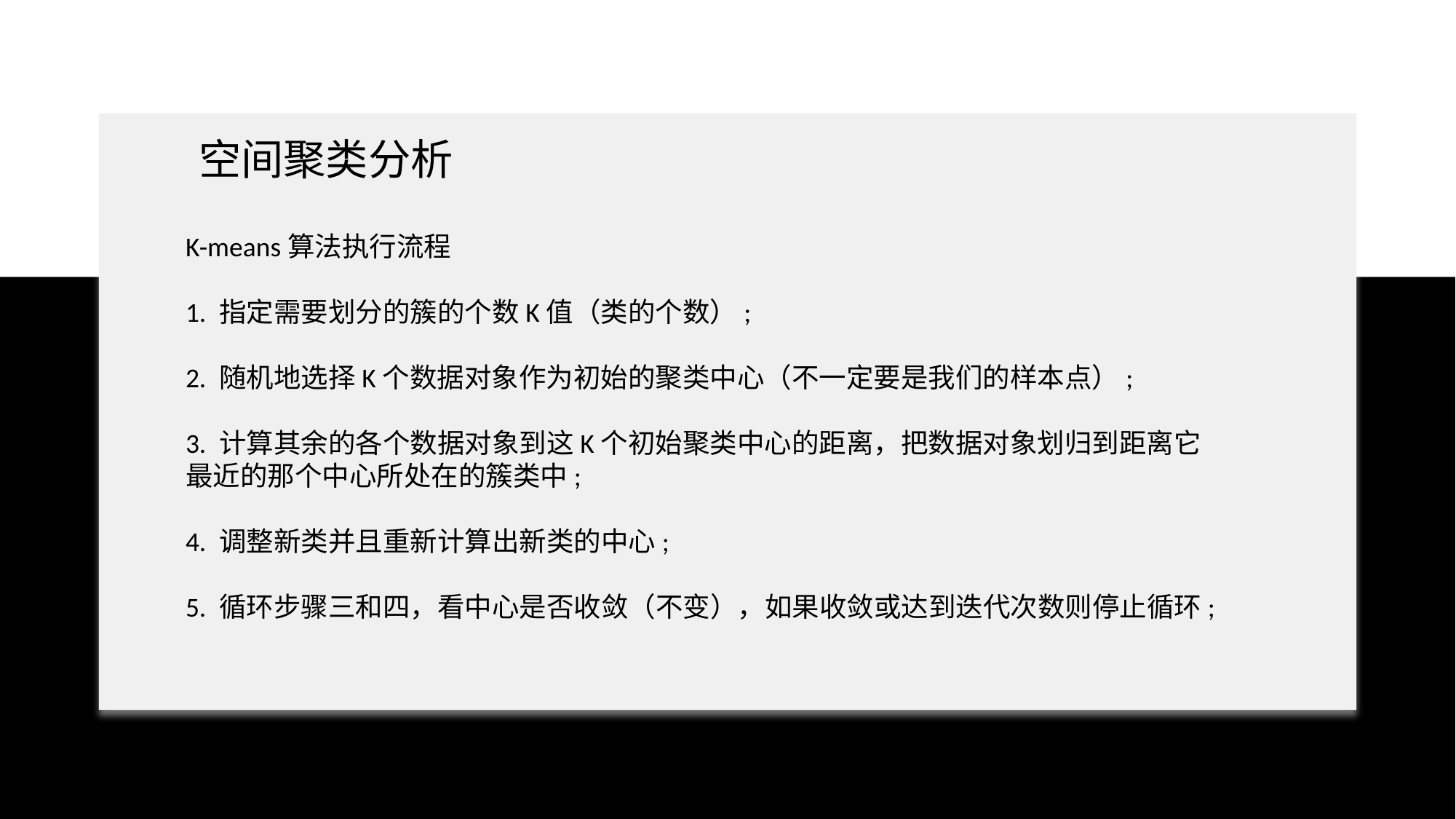

空间聚类分析
K-means算法执行流程

1. 指定需要划分的簇的个数K值（类的个数）;

2. 随机地选择K个数据对象作为初始的聚类中心（不一定要是我们的样本点）;

3. 计算其余的各个数据对象到这K个初始聚类中心的距离，把数据对象划归到距离它最近的那个中心所处在的簇类中;

4. 调整新类并且重新计算出新类的中心;

5. 循环步骤三和四，看中心是否收敛（不变），如果收敛或达到迭代次数则停止循环;